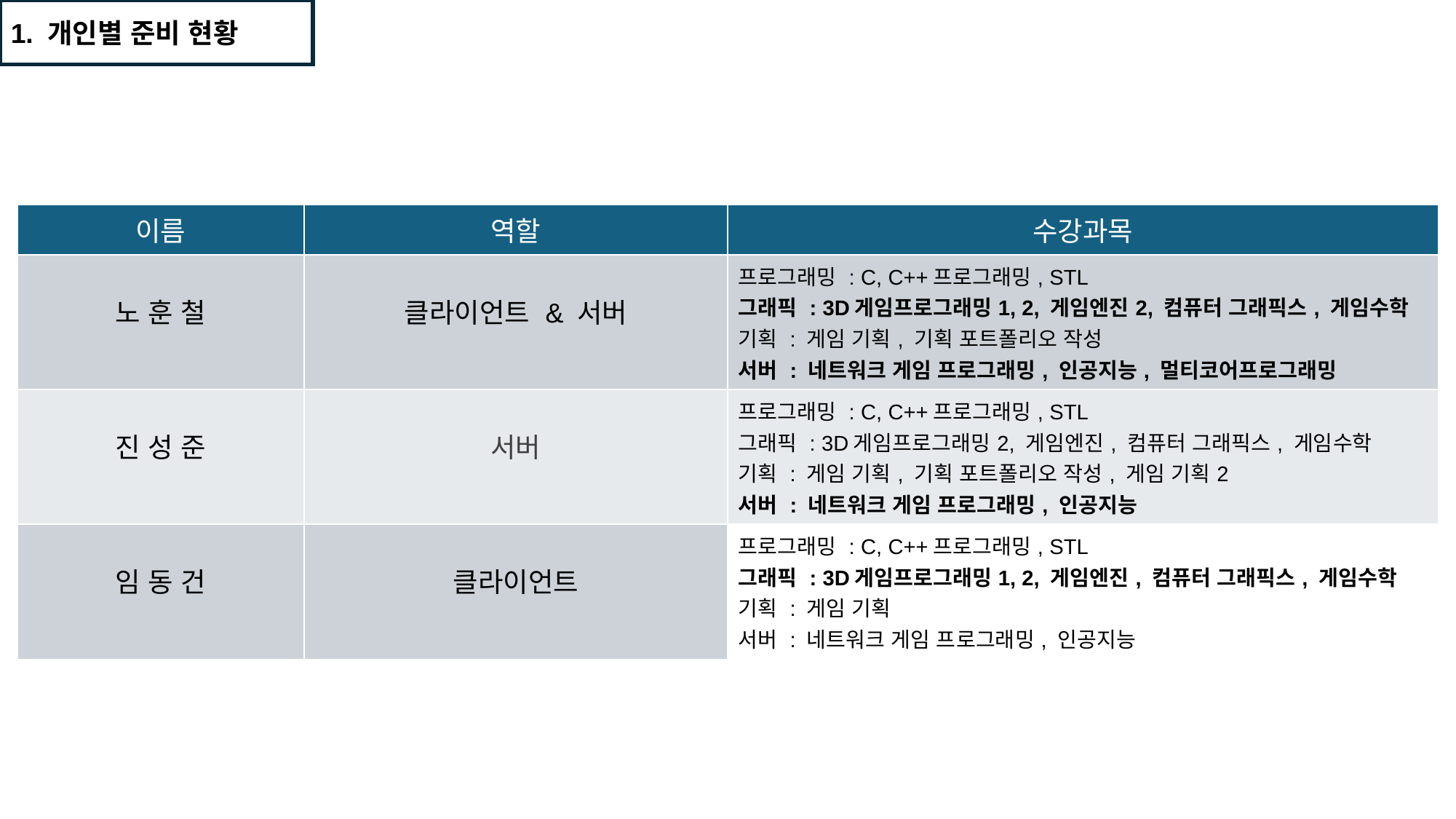

1. 개인별 준비 현황
| 이름 | 역할 | 수강과목 |
| --- | --- | --- |
| 노 훈 철 | 클라이언트 & 서버 | 프로그래밍 : C, C++프로그래밍, STL 그래픽 : 3D게임프로그래밍1, 2, 게임엔진2, 컴퓨터 그래픽스, 게임수학 기획 : 게임 기획, 기획 포트폴리오 작성 서버 : 네트워크 게임 프로그래밍, 인공지능, 멀티코어프로그래밍 |
| 진 성 준 | 서버 | 프로그래밍 : C, C++프로그래밍, STL 그래픽 : 3D게임프로그래밍2, 게임엔진, 컴퓨터 그래픽스, 게임수학 기획 : 게임 기획, 기획 포트폴리오 작성, 게임 기획2 서버 : 네트워크 게임 프로그래밍, 인공지능 |
| 임 동 건 | 클라이언트 | 프로그래밍 : C, C++프로그래밍, STL 그래픽 : 3D게임프로그래밍1, 2, 게임엔진, 컴퓨터 그래픽스, 게임수학 기획 : 게임 기획 서버 : 네트워크 게임 프로그래밍, 인공지능 |